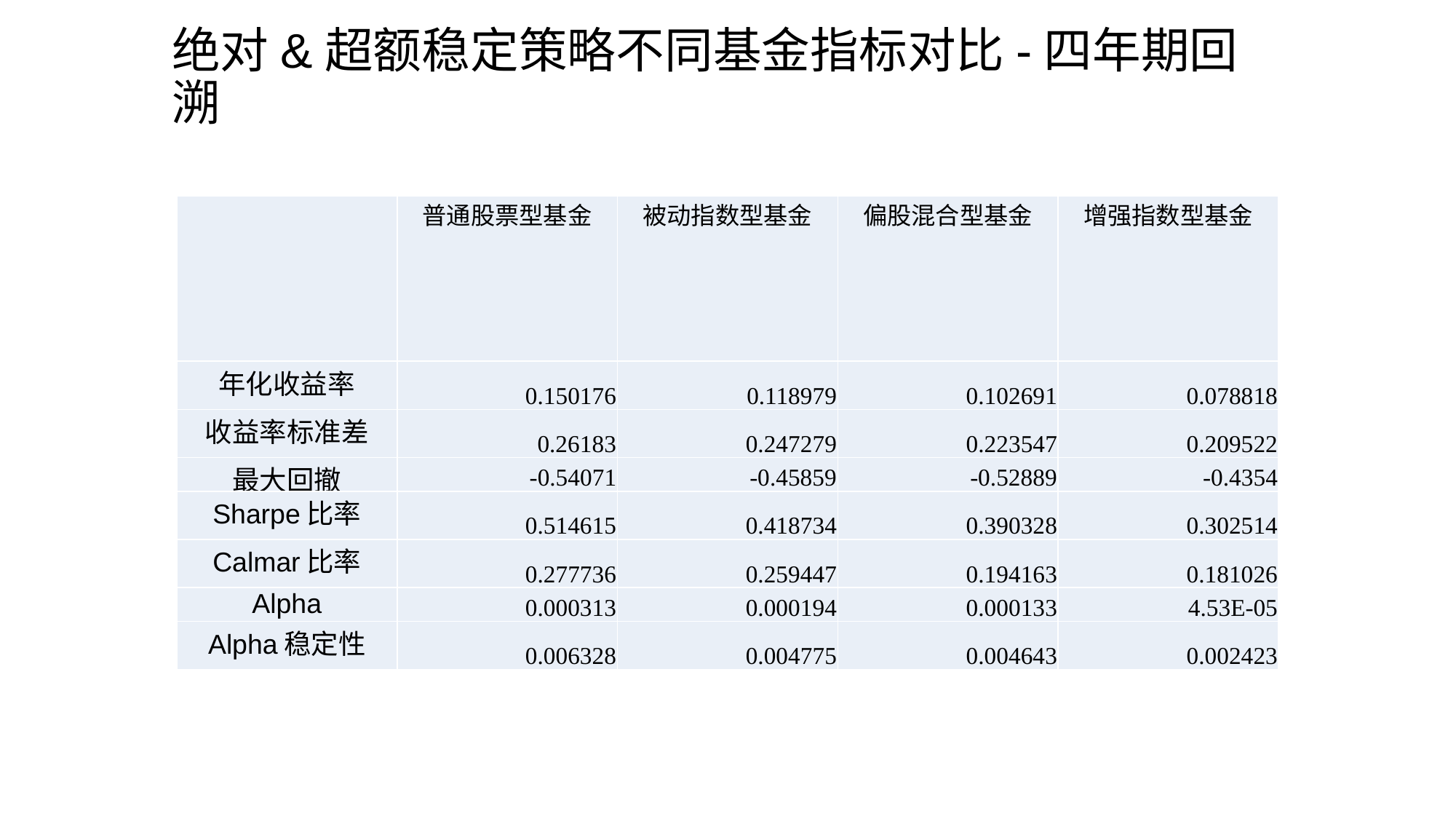

# 绝对&超额稳定策略不同基金指标对比-四年期回溯
|  | 普通股票型基金 | 被动指数型基金 | 偏股混合型基金 | 增强指数型基金 |
| --- | --- | --- | --- | --- |
| 年化收益率 | 0.150176 | 0.118979 | 0.102691 | 0.078818 |
| 收益率标准差 | 0.26183 | 0.247279 | 0.223547 | 0.209522 |
| 最大回撤 | -0.54071 | -0.45859 | -0.52889 | -0.4354 |
| Sharpe比率 | 0.514615 | 0.418734 | 0.390328 | 0.302514 |
| Calmar比率 | 0.277736 | 0.259447 | 0.194163 | 0.181026 |
| Alpha | 0.000313 | 0.000194 | 0.000133 | 4.53E-05 |
| Alpha稳定性 | 0.006328 | 0.004775 | 0.004643 | 0.002423 |